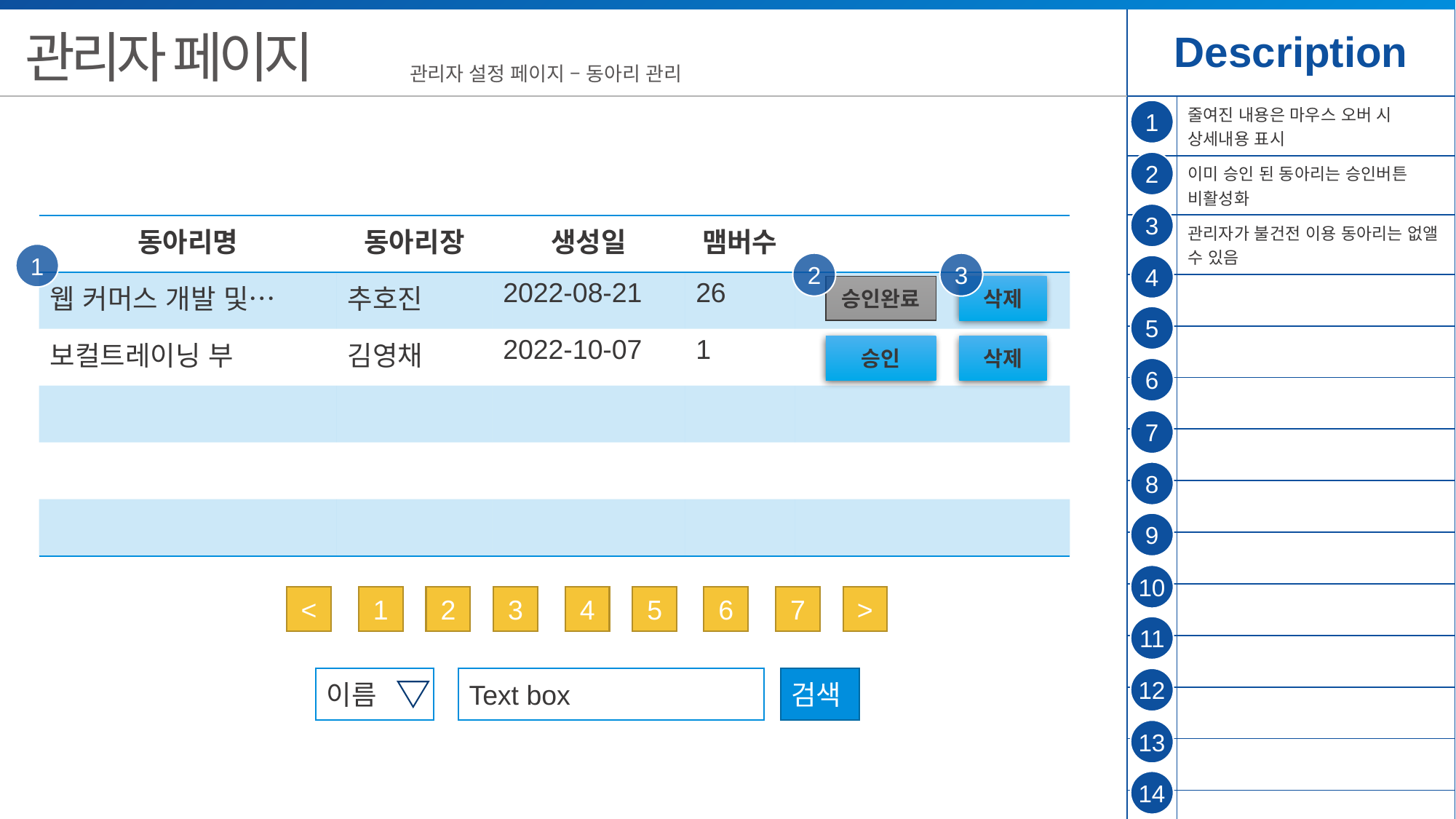

| Description |  |
| --- | --- |
|  | 줄여진 내용은 마우스 오버 시 상세내용 표시 |
|  | 이미 승인 된 동아리는 승인버튼 비활성화 |
|  | 관리자가 불건전 이용 동아리는 없앨 수 있음 |
|  |  |
|  |  |
|  |  |
|  |  |
|  |  |
|  |  |
|  |  |
|  |  |
|  |  |
|  |  |
|  |  |
관리자 페이지
관리자 설정 페이지 – 동아리 관리
1
2
3
| 동아리명 | 동아리장 | 생성일 | 맴버수 |  |
| --- | --- | --- | --- | --- |
| 웹 커머스 개발 및… | 추호진 | 2022-08-21 | 26 |  |
| 보컬트레이닝 부 | 김영채 | 2022-10-07 | 1 |  |
|  |  |  |  |  |
|  |  |  |  |  |
|  |  |  |  |  |
1
2
3
4
승인완료
삭제
5
승인
삭제
6
7
8
9
10
<
1
2
3
4
5
6
7
>
11
12
이름
Text box
검색

13
14